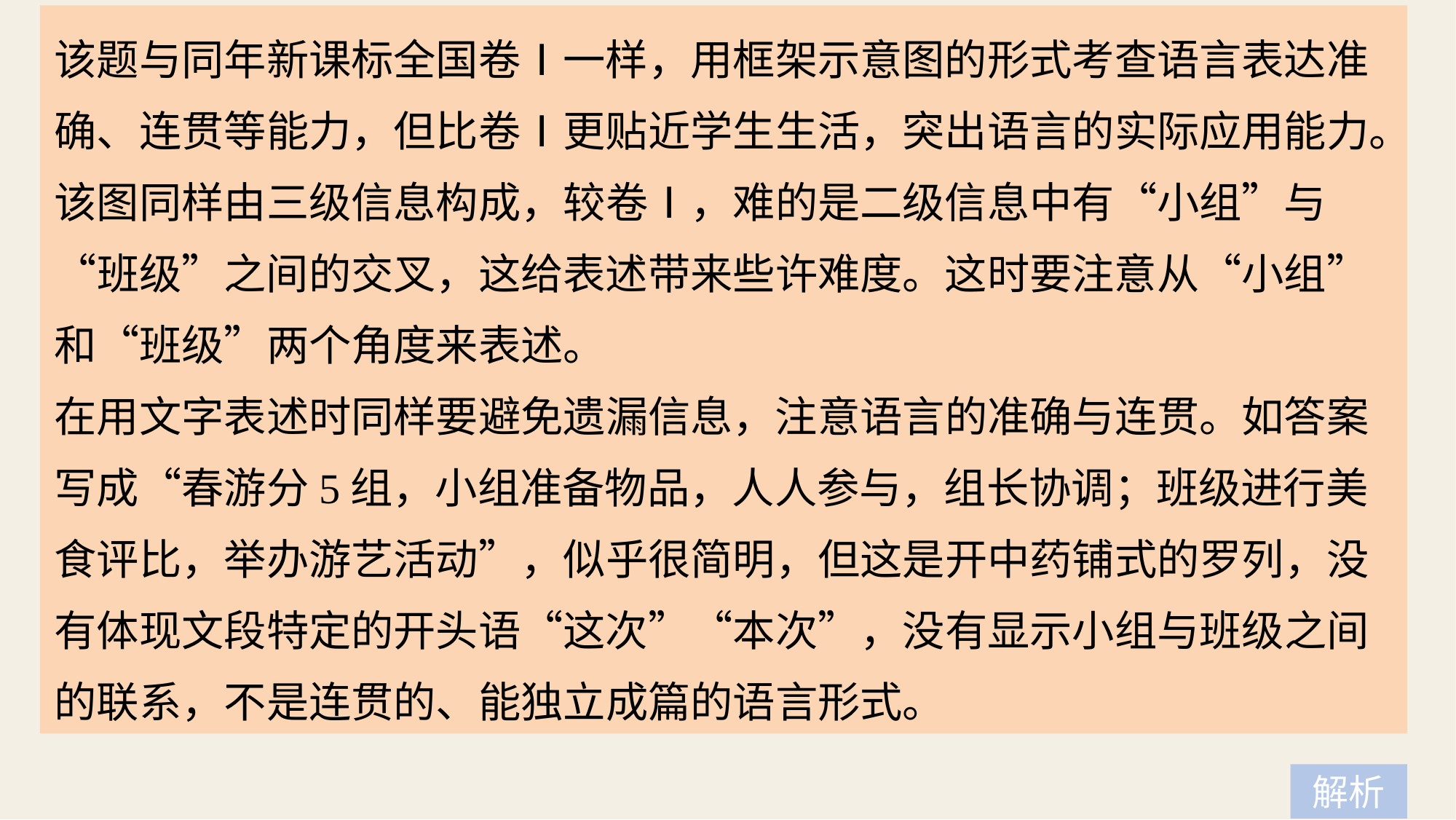

该题与同年新课标全国卷Ⅰ一样，用框架示意图的形式考查语言表达准确、连贯等能力，但比卷Ⅰ更贴近学生生活，突出语言的实际应用能力。该图同样由三级信息构成，较卷Ⅰ，难的是二级信息中有“小组”与“班级”之间的交叉，这给表述带来些许难度。这时要注意从“小组”和“班级”两个角度来表述。
在用文字表述时同样要避免遗漏信息，注意语言的准确与连贯。如答案写成“春游分5组，小组准备物品，人人参与，组长协调；班级进行美食评比，举办游艺活动”，似乎很简明，但这是开中药铺式的罗列，没有体现文段特定的开头语“这次”“本次”，没有显示小组与班级之间的联系，不是连贯的、能独立成篇的语言形式。
解析